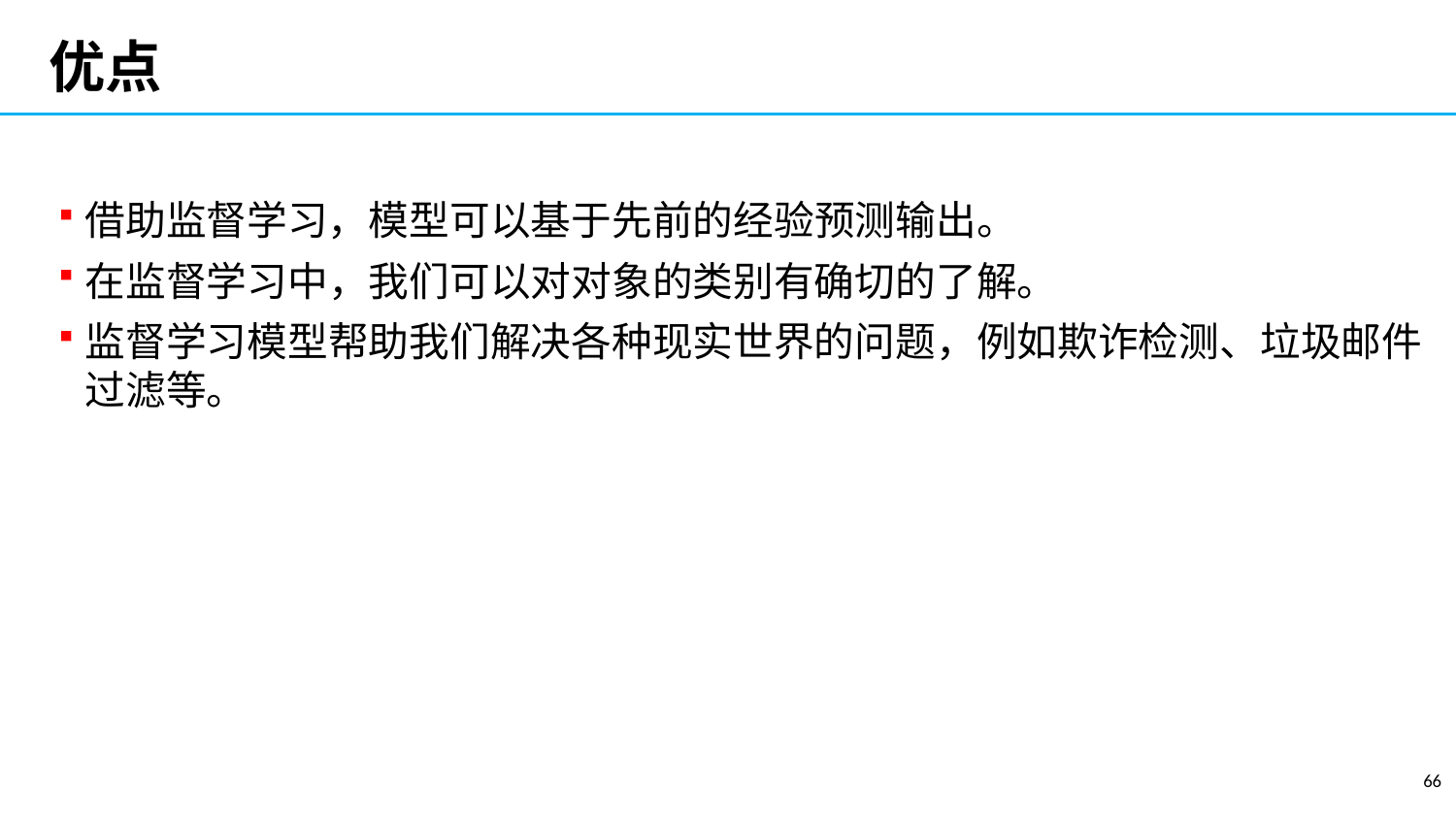

# 优点

借助监督学习，模型可以基于先前的经验预测输出。
在监督学习中，我们可以对对象的类别有确切的了解。
监督学习模型帮助我们解决各种现实世界的问题，例如欺诈检测、垃圾邮件过滤等。

66